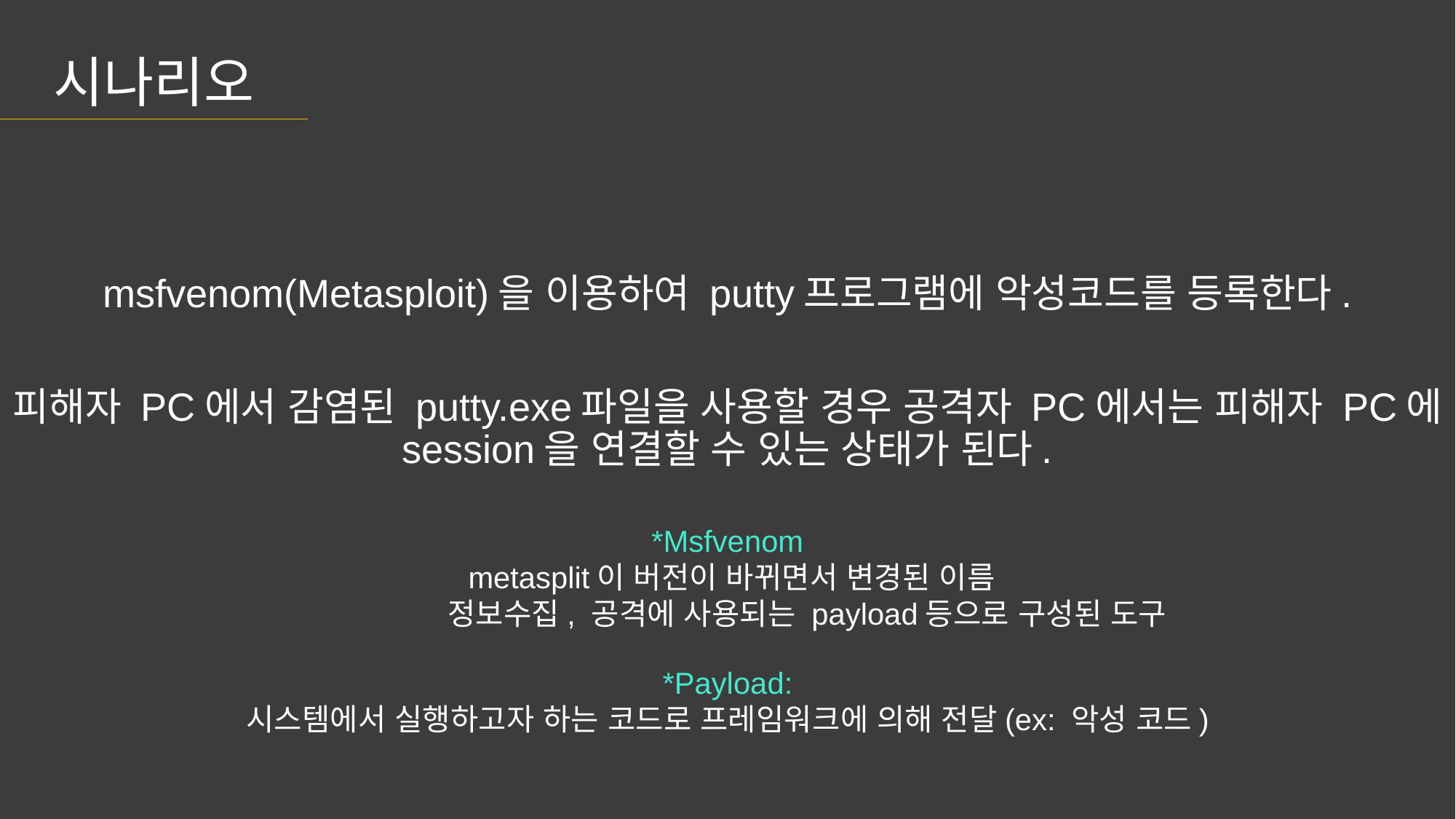

시나리오
msfvenom(Metasploit)을 이용하여 putty프로그램에 악성코드를 등록한다.

피해자 PC에서 감염된 putty.exe파일을 사용할 경우 공격자 PC에서는 피해자 PC에 session을 연결할 수 있는 상태가 된다.
*Msfvenom
 metasplit이 버전이 바뀌면서 변경된 이름
	     정보수집, 공격에 사용되는 payload등으로 구성된 도구
*Payload:
시스템에서 실행하고자 하는 코드로 프레임워크에 의해 전달(ex: 악성 코드)